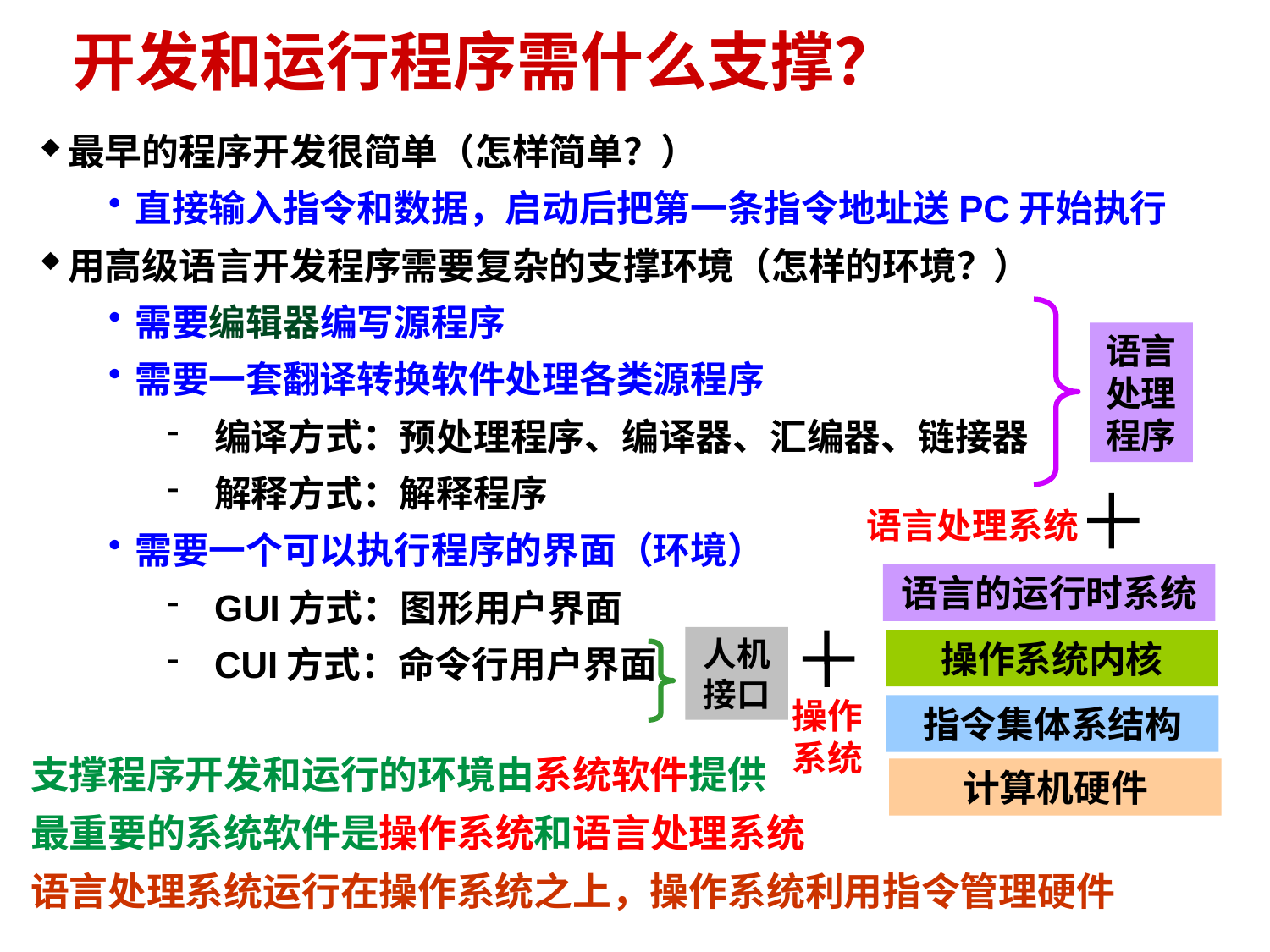

# 开发和运行程序需什么支撑？
最早的程序开发很简单（怎样简单？）
直接输入指令和数据，启动后把第一条指令地址送PC开始执行
用高级语言开发程序需要复杂的支撑环境（怎样的环境？）
需要编辑器编写源程序
需要一套翻译转换软件处理各类源程序
编译方式：预处理程序、编译器、汇编器、链接器
解释方式：解释程序
需要一个可以执行程序的界面（环境）
GUI方式：图形用户界面
CUI方式：命令行用户界面

语言处理程序

语言处理系统
语言的运行时系统
人机接口

操作系统内核

操作系统
指令集体系结构
支撑程序开发和运行的环境由系统软件提供
最重要的系统软件是操作系统和语言处理系统
语言处理系统运行在操作系统之上，操作系统利用指令管理硬件
计算机硬件